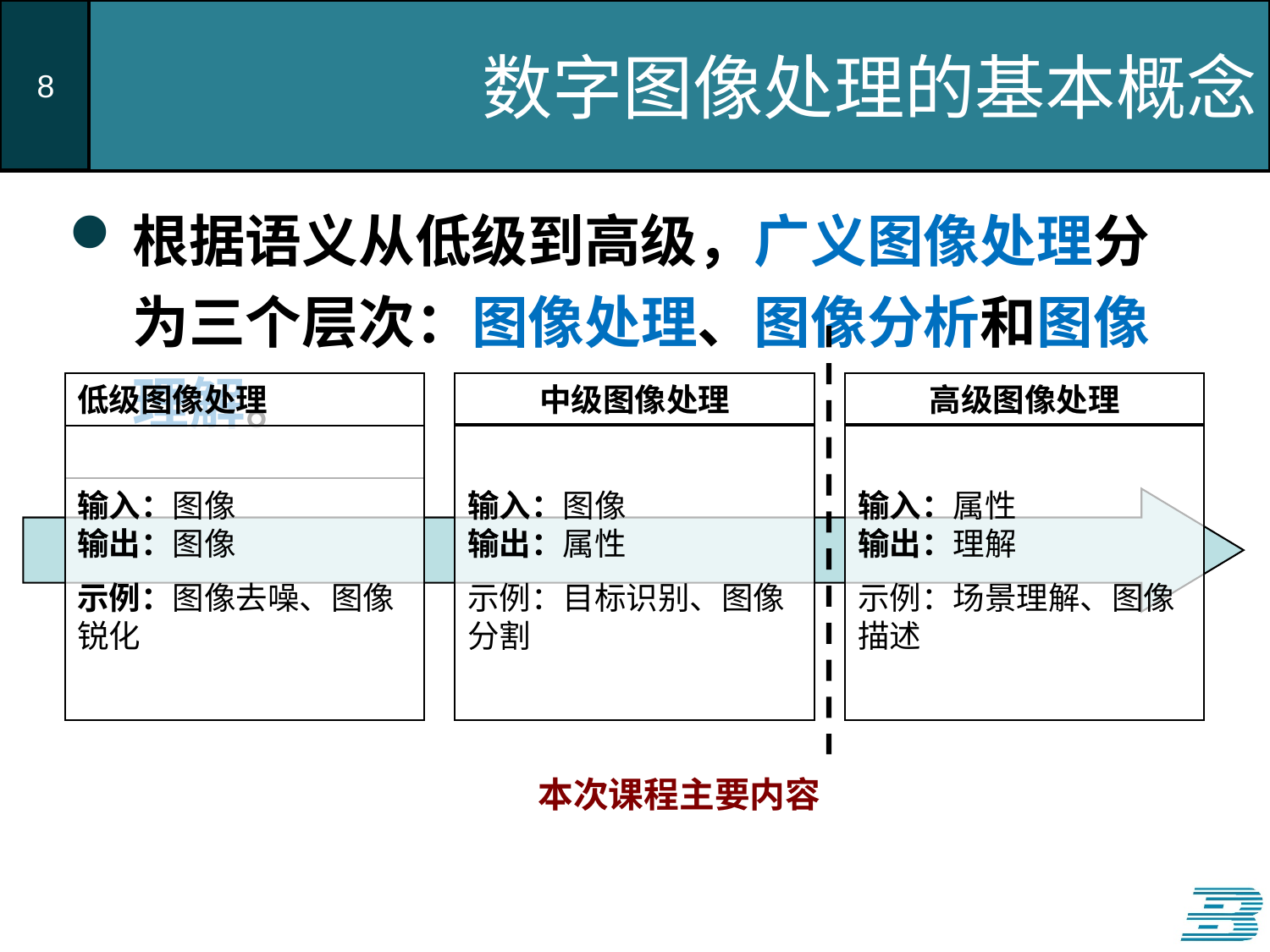

# 数字图像处理的基本概念
根据语义从低级到高级，广义图像处理分为三个层次：图像处理、图像分析和图像理解。

低级图像处理

输入：图像
输出：图像
示例：图像去噪、图像锐化

中级图像处理

输入：图像
输出：属性
示例：目标识别、图像分割

高级图像处理

输入：属性
输出：理解
示例：场景理解、图像描述

本次课程主要内容